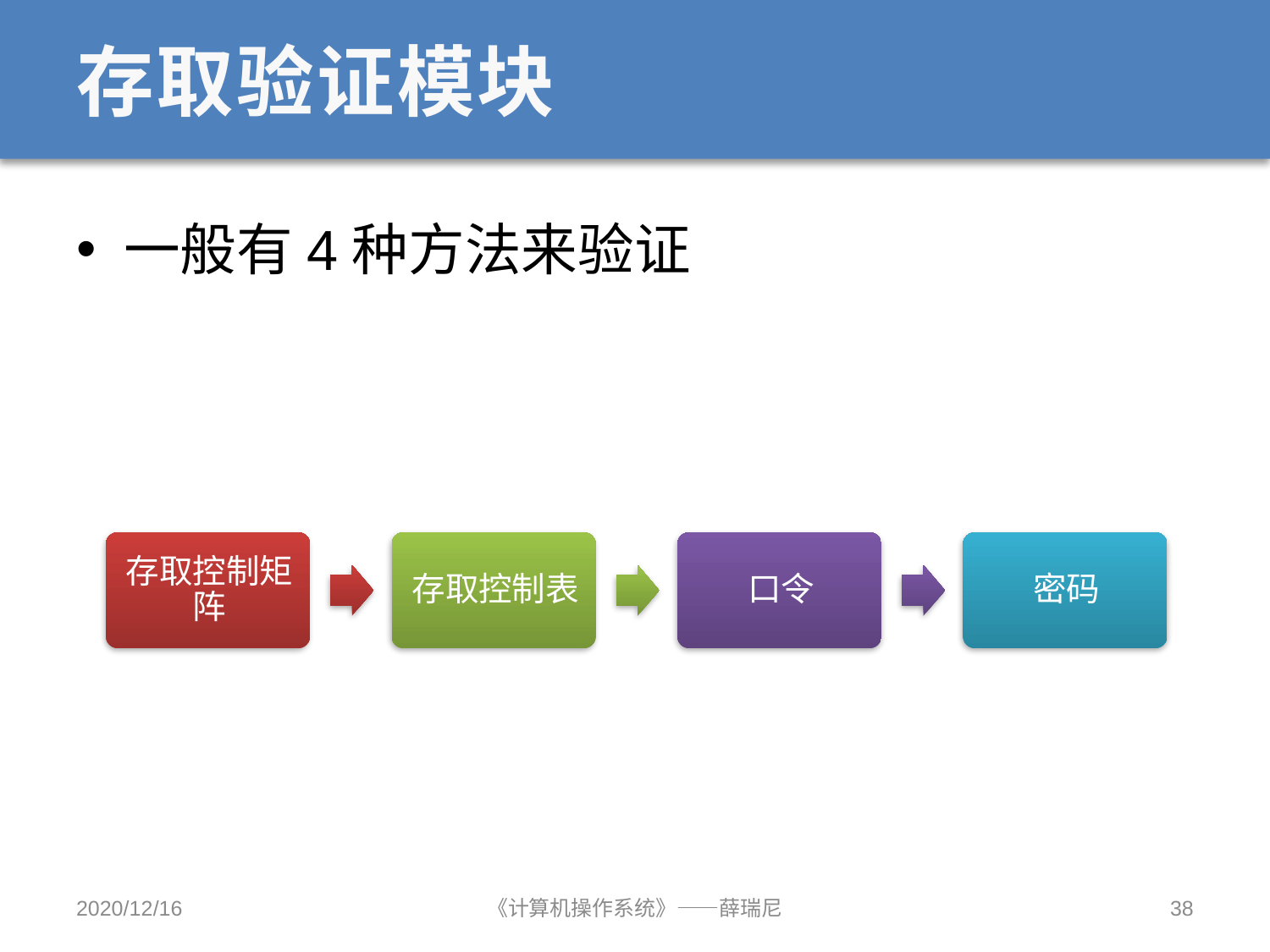

# 存取验证模块
一般有4种方法来验证
存取控制矩阵

存取控制表

口令

密码
2020/12/16
《计算机操作系统》——薛瑞尼
38